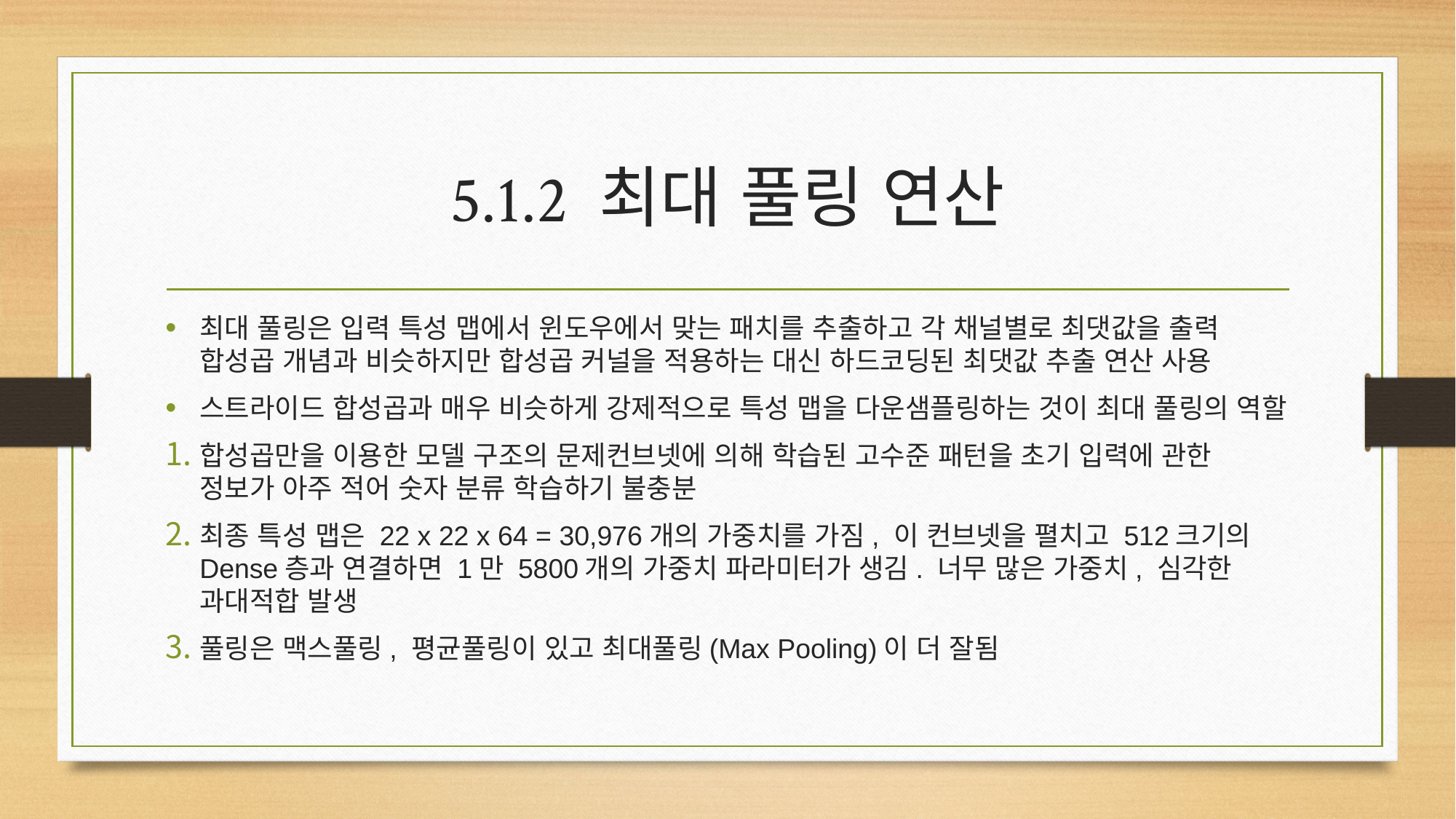

# 5.1.2 최대 풀링 연산
최대 풀링은 입력 특성 맵에서 윈도우에서 맞는 패치를 추출하고 각 채널별로 최댓값을 출력 합성곱 개념과 비슷하지만 합성곱 커널을 적용하는 대신 하드코딩된 최댓값 추출 연산 사용
스트라이드 합성곱과 매우 비슷하게 강제적으로 특성 맵을 다운샘플링하는 것이 최대 풀링의 역할
합성곱만을 이용한 모델 구조의 문제컨브넷에 의해 학습된 고수준 패턴을 초기 입력에 관한 정보가 아주 적어 숫자 분류 학습하기 불충분
최종 특성 맵은 22 x 22 x 64 = 30,976개의 가중치를 가짐, 이 컨브넷을 펼치고 512크기의 Dense층과 연결하면 1만 5800개의 가중치 파라미터가 생김. 너무 많은 가중치, 심각한 과대적합 발생
풀링은 맥스풀링, 평균풀링이 있고 최대풀링(Max Pooling)이 더 잘됨